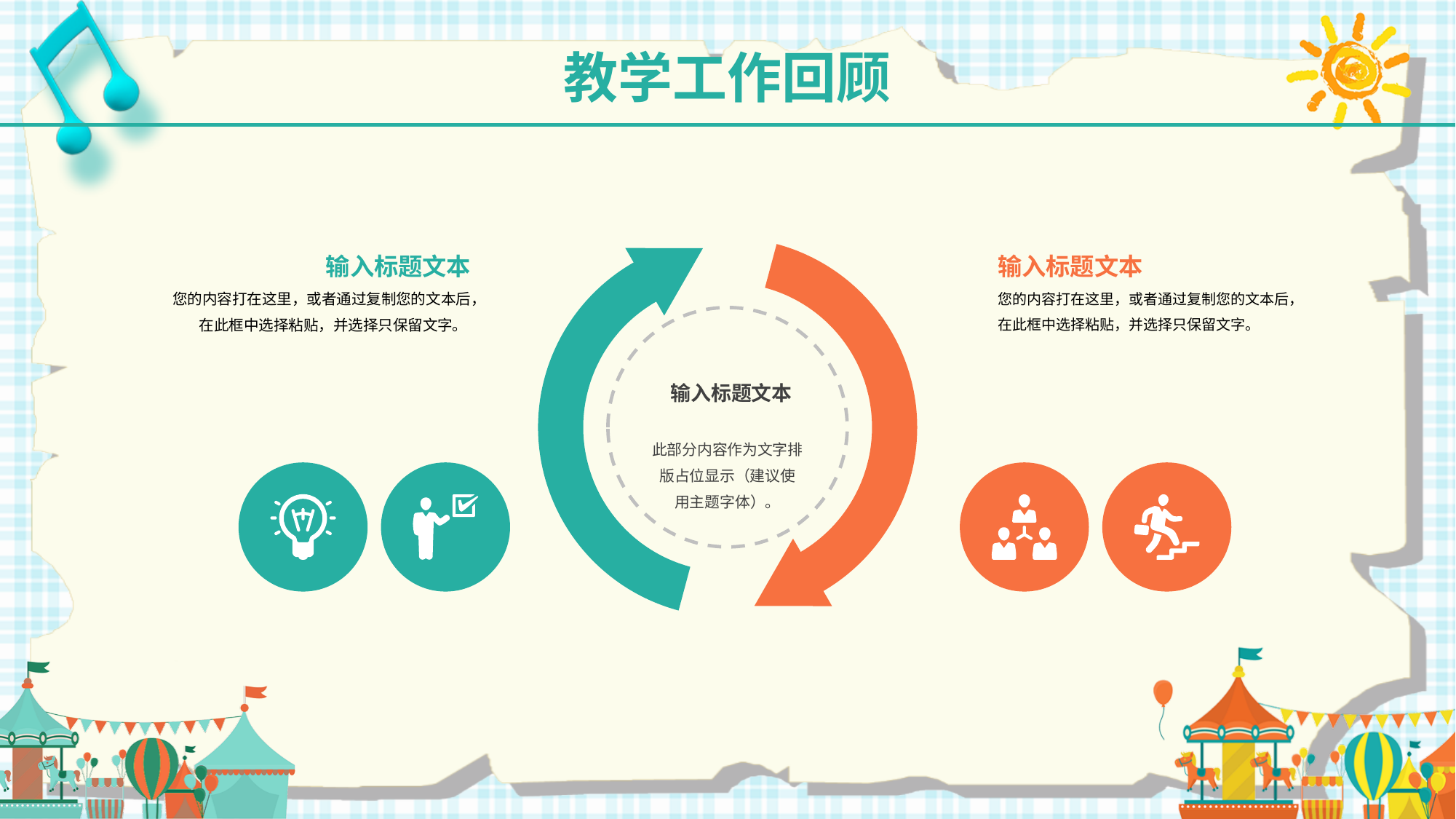

输入标题文本
您的内容打在这里，或者通过复制您的文本后，在此框中选择粘贴，并选择只保留文字。
输入标题文本
您的内容打在这里，或者通过复制您的文本后，在此框中选择粘贴，并选择只保留文字。

此部分内容作为文字排
版占位显示（建议使
用主题字体）。
输入标题文本